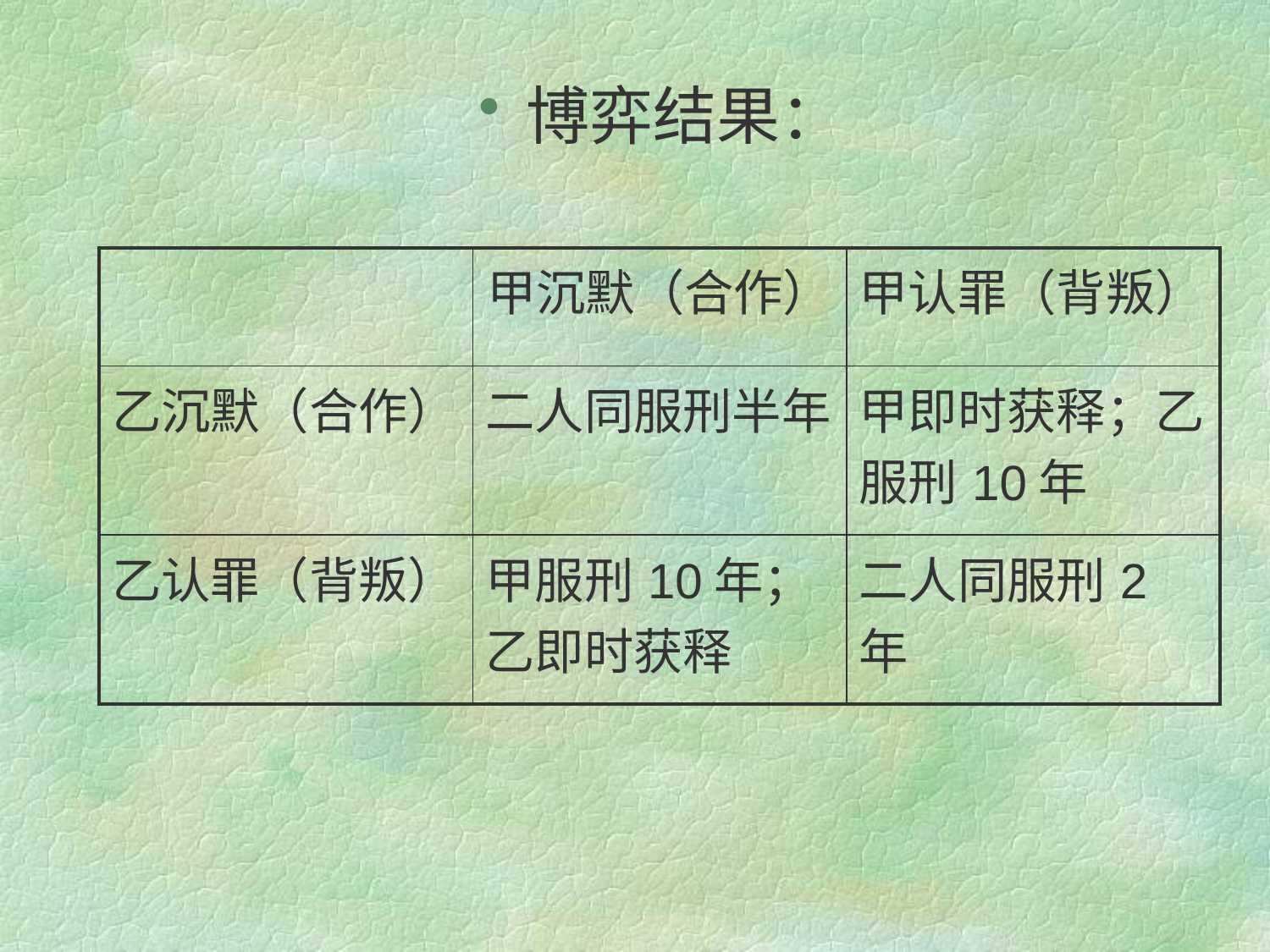

博弈结果：
|  | 甲沉默（合作） | 甲认罪（背叛） |
| --- | --- | --- |
| 乙沉默（合作） | 二人同服刑半年 | 甲即时获释；乙服刑10年 |
| 乙认罪（背叛） | 甲服刑10年；乙即时获释 | 二人同服刑2年 |